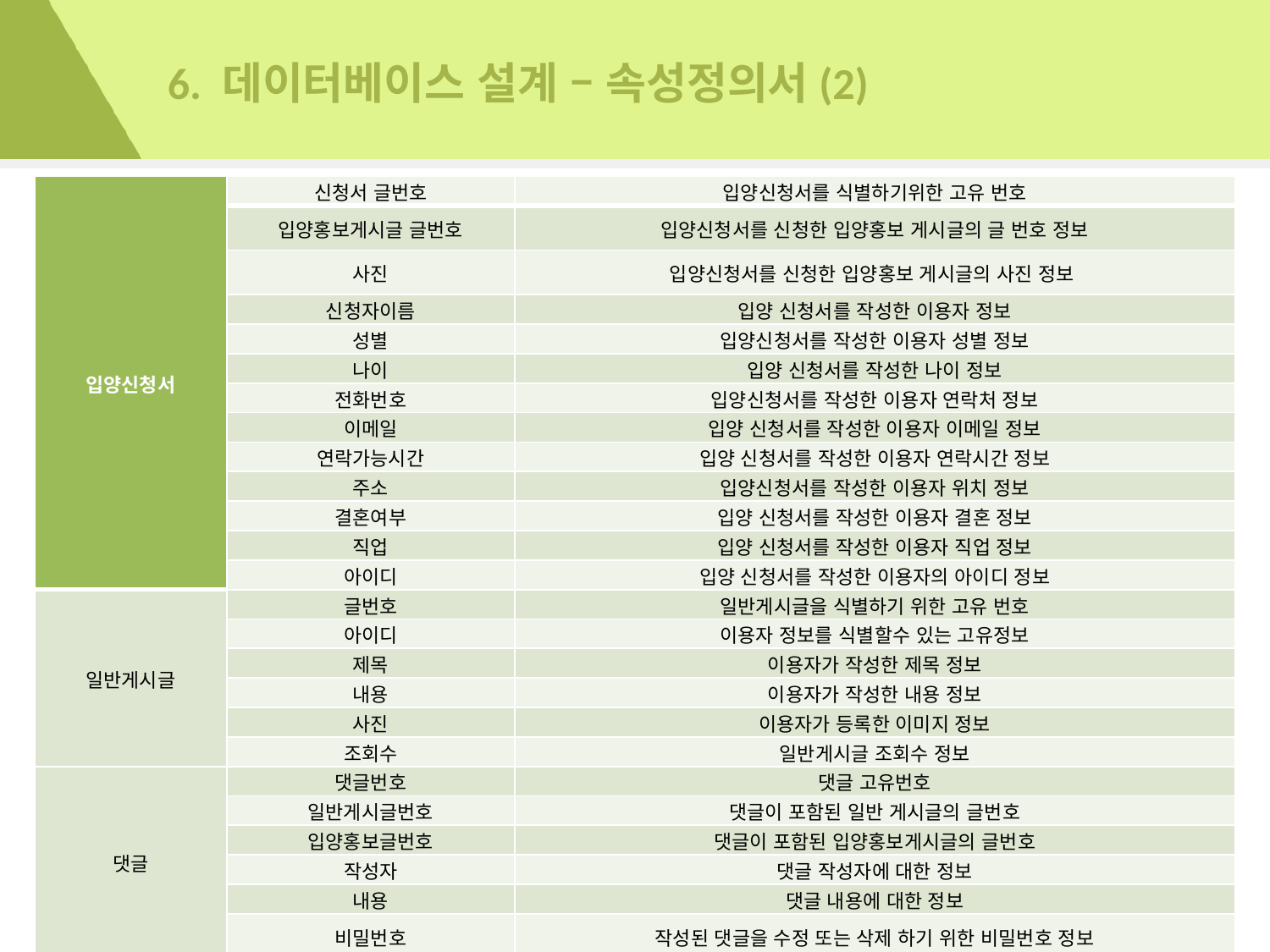

# 6. 데이터베이스 설계 – 속성정의서(2)
| 입양신청서 | 신청서 글번호 | 입양신청서를 식별하기위한 고유 번호 |
| --- | --- | --- |
|  | 입양홍보게시글 글번호 | 입양신청서를 신청한 입양홍보 게시글의 글 번호 정보 |
|  | 사진 | 입양신청서를 신청한 입양홍보 게시글의 사진 정보 |
|  | 신청자이름 | 입양 신청서를 작성한 이용자 정보 |
|  | 성별 | 입양신청서를 작성한 이용자 성별 정보 |
|  | 나이 | 입양 신청서를 작성한 나이 정보 |
|  | 전화번호 | 입양신청서를 작성한 이용자 연락처 정보 |
|  | 이메일 | 입양 신청서를 작성한 이용자 이메일 정보 |
|  | 연락가능시간 | 입양 신청서를 작성한 이용자 연락시간 정보 |
|  | 주소 | 입양신청서를 작성한 이용자 위치 정보 |
|  | 결혼여부 | 입양 신청서를 작성한 이용자 결혼 정보 |
|  | 직업 | 입양 신청서를 작성한 이용자 직업 정보 |
|  | 아이디 | 입양 신청서를 작성한 이용자의 아이디 정보 |
| 일반게시글 | 글번호 | 일반게시글을 식별하기 위한 고유 번호 |
|  | 아이디 | 이용자 정보를 식별할수 있는 고유정보 |
|  | 제목 | 이용자가 작성한 제목 정보 |
|  | 내용 | 이용자가 작성한 내용 정보 |
|  | 사진 | 이용자가 등록한 이미지 정보 |
|  | 조회수 | 일반게시글 조회수 정보 |
| 댓글 | 댓글번호 | 댓글 고유번호 |
|  | 일반게시글번호 | 댓글이 포함된 일반 게시글의 글번호 |
|  | 입양홍보글번호 | 댓글이 포함된 입양홍보게시글의 글번호 |
|  | 작성자 | 댓글 작성자에 대한 정보 |
|  | 내용 | 댓글 내용에 대한 정보 |
|  | 비밀번호 | 작성된 댓글을 수정 또는 삭제 하기 위한 비밀번호 정보 |